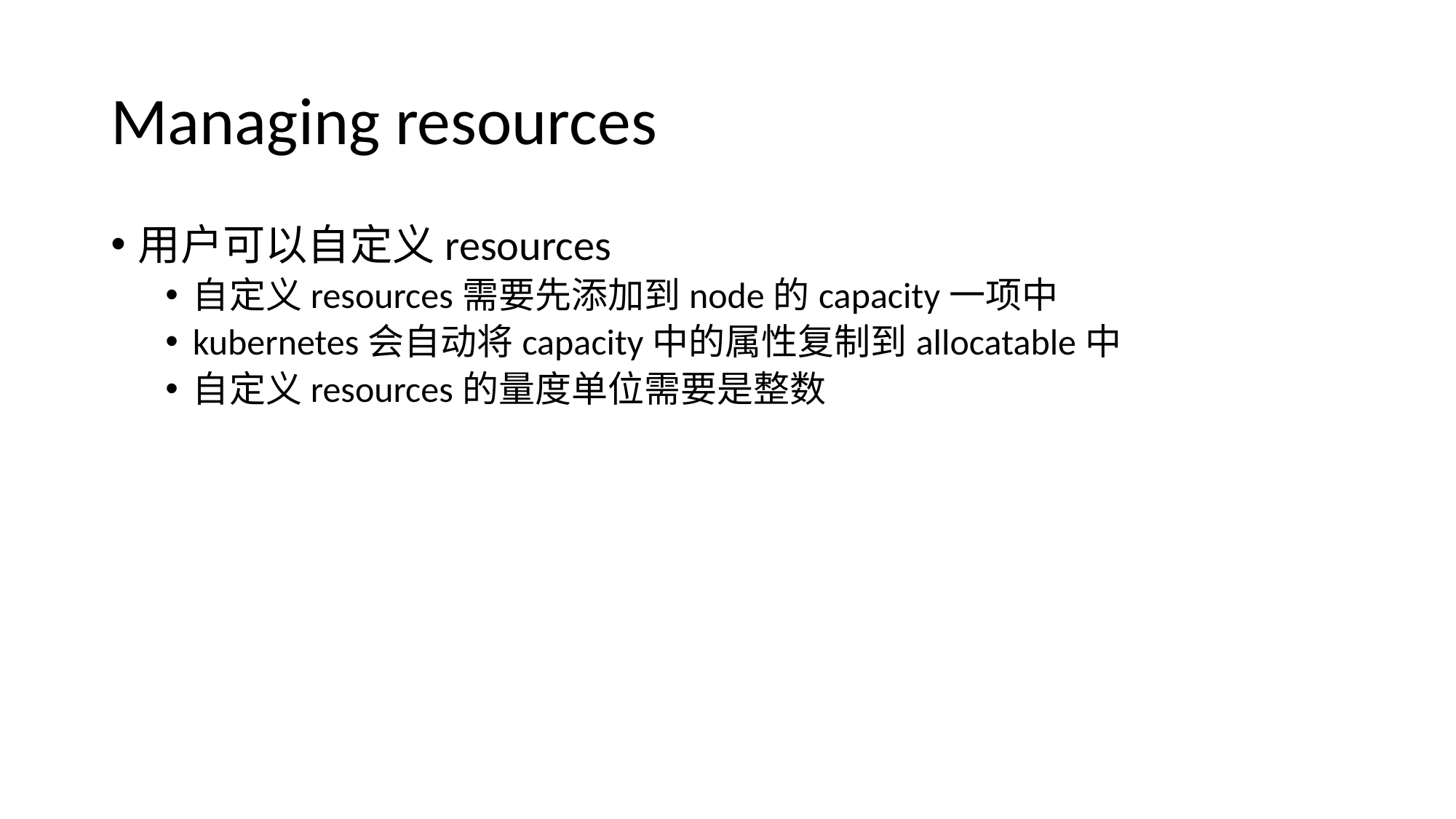

# Managing resources
用户可以自定义resources
自定义resources需要先添加到node的capacity一项中
kubernetes会自动将capacity中的属性复制到allocatable中
自定义resources的量度单位需要是整数